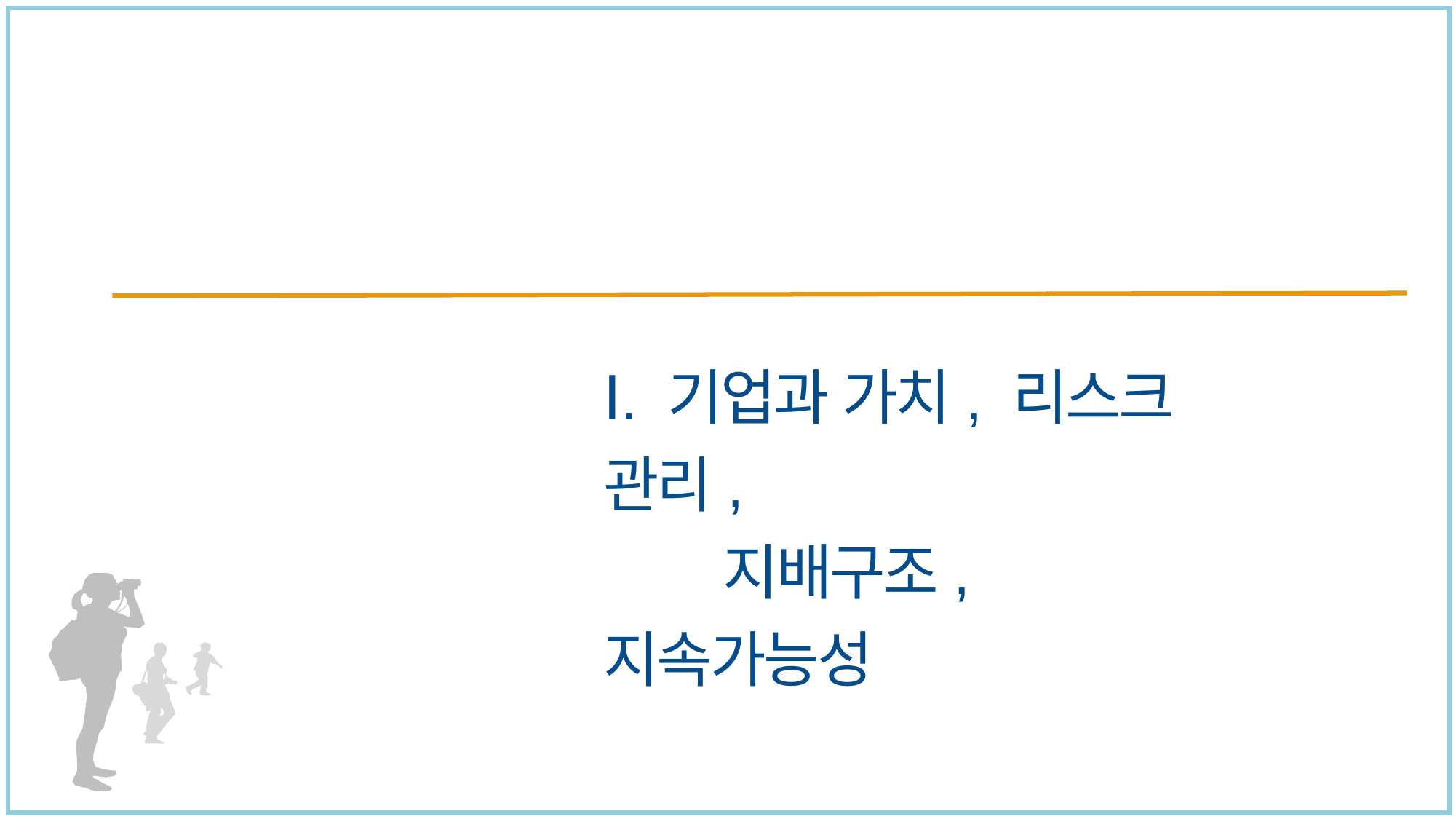

Ⅰ. 기업과 가치, 리스크 관리,
       지배구조,  지속가능성